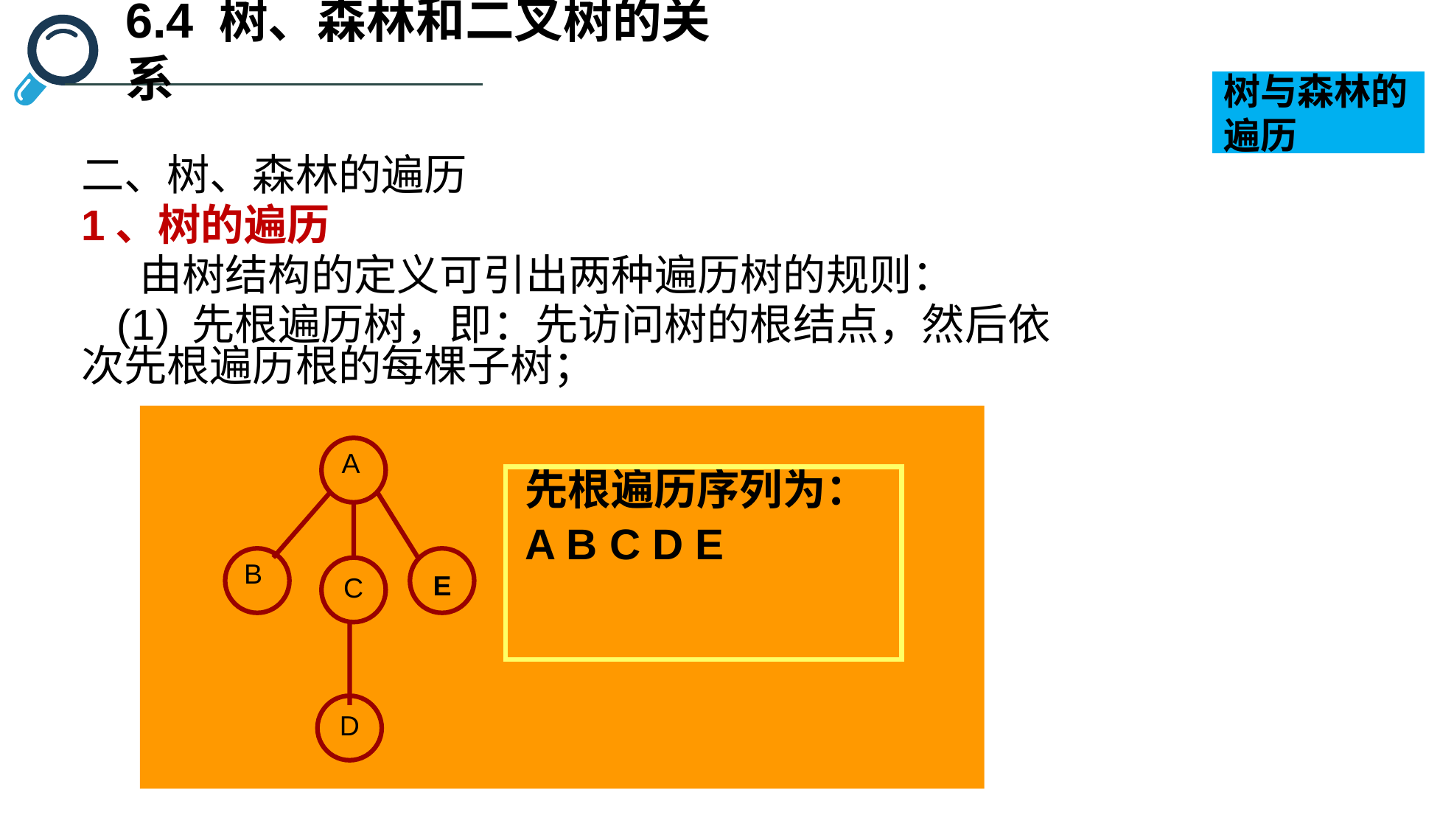

6.4 树、森林和二叉树的关系
树与森林的遍历
二、树、森林的遍历
1、树的遍历
     由树结构的定义可引出两种遍历树的规则：
   (1) 先根遍历树，即：先访问树的根结点，然后依次先根遍历根的每棵子树；

A

B
C
E

D

先根遍历序列为：
A B C D E